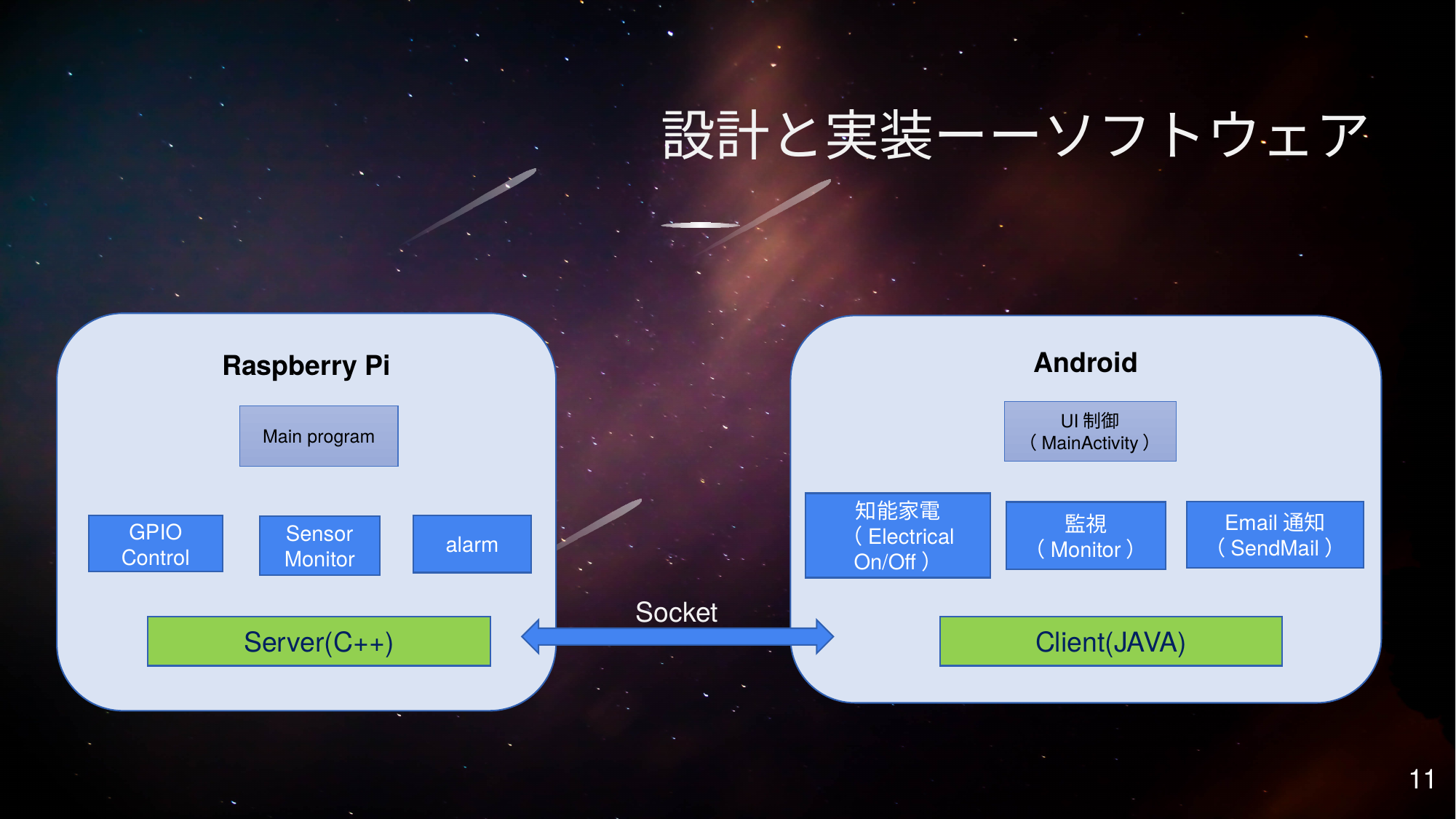

設計と実装ーーソフトウェア

Raspberry Pi

Android

UI制御（MainActivity）
Main program
知能家電（Electrical On/Off）
Email通知（SendMail）
監視
（Monitor）
alarm
GPIO Control
Sensor Monitor
Socket
Client(JAVA)
Server(C++)

11